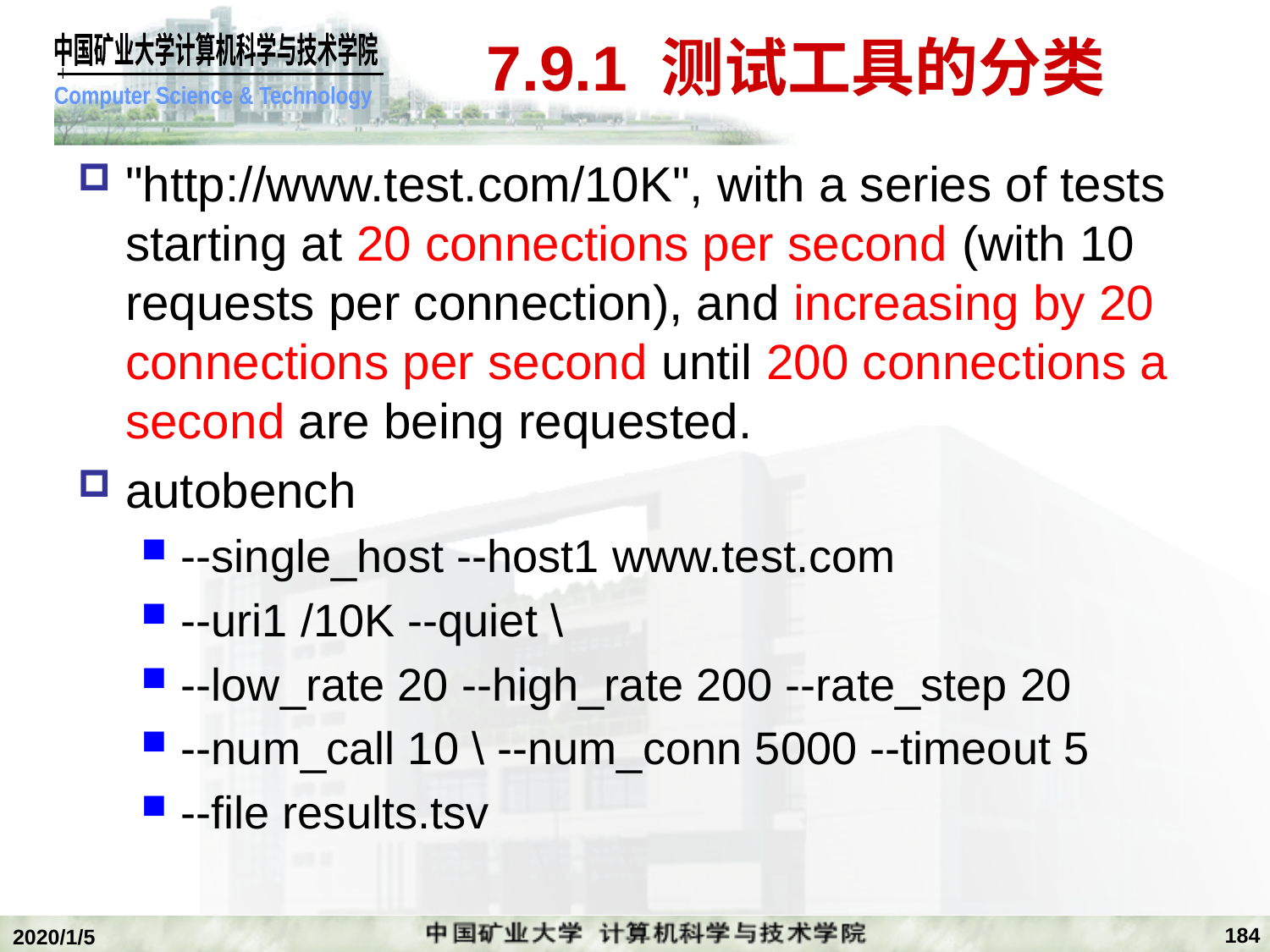

# 7.9.1 测试工具的分类
"http://www.test.com/10K", with a series of tests starting at 20 connections per second (with 10 requests per connection), and increasing by 20 connections per second until 200 connections a second are being requested.
autobench
--single_host --host1 www.test.com
--uri1 /10K --quiet \
--low_rate 20 --high_rate 200 --rate_step 20
--num_call 10 \ --num_conn 5000 --timeout 5
--file results.tsv

184
2020/1/5